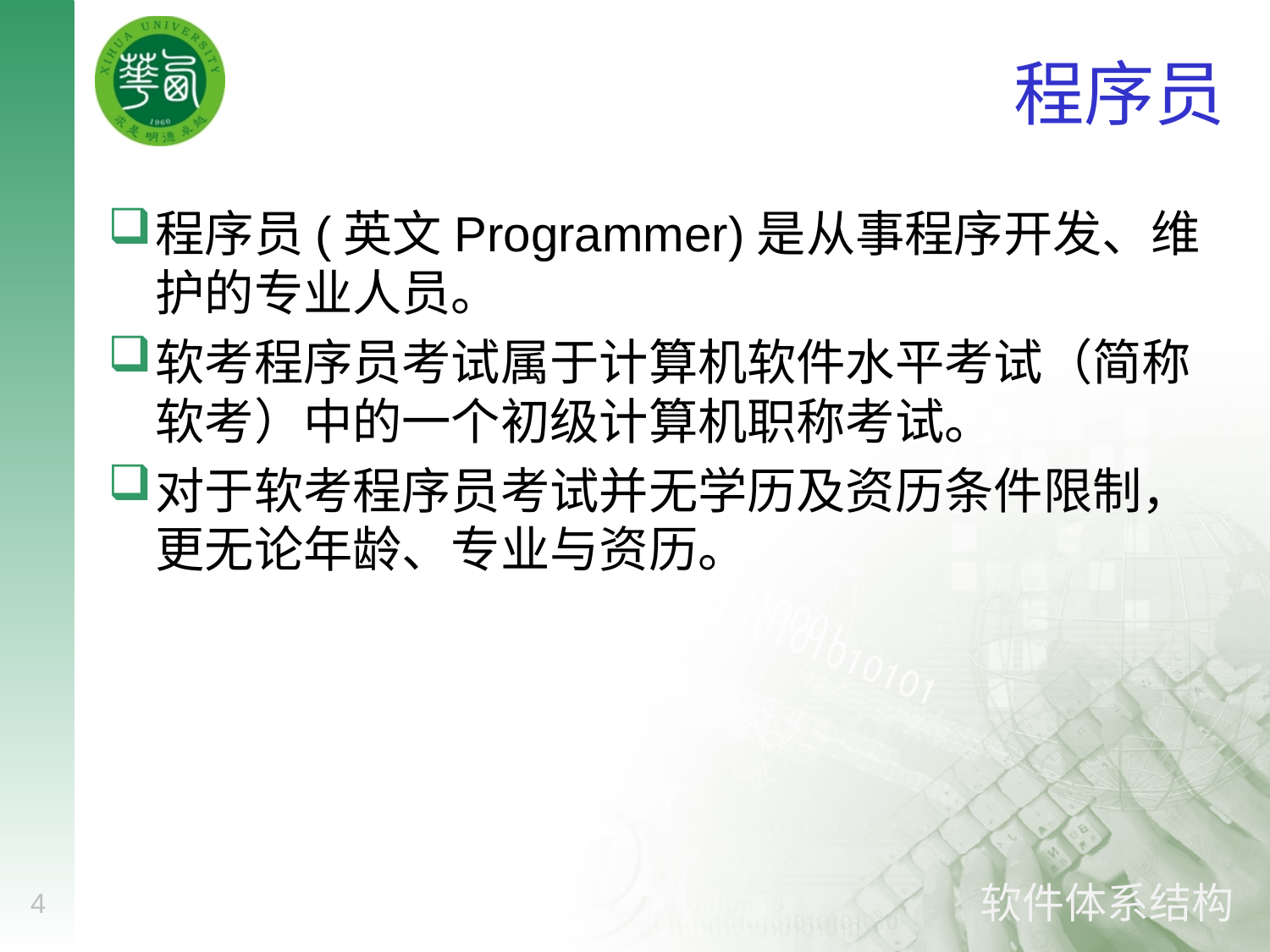

# 程序员
程序员(英文Programmer)是从事程序开发、维护的专业人员。
软考程序员考试属于计算机软件水平考试（简称软考）中的一个初级计算机职称考试。
对于软考程序员考试并无学历及资历条件限制，更无论年龄、专业与资历。
4